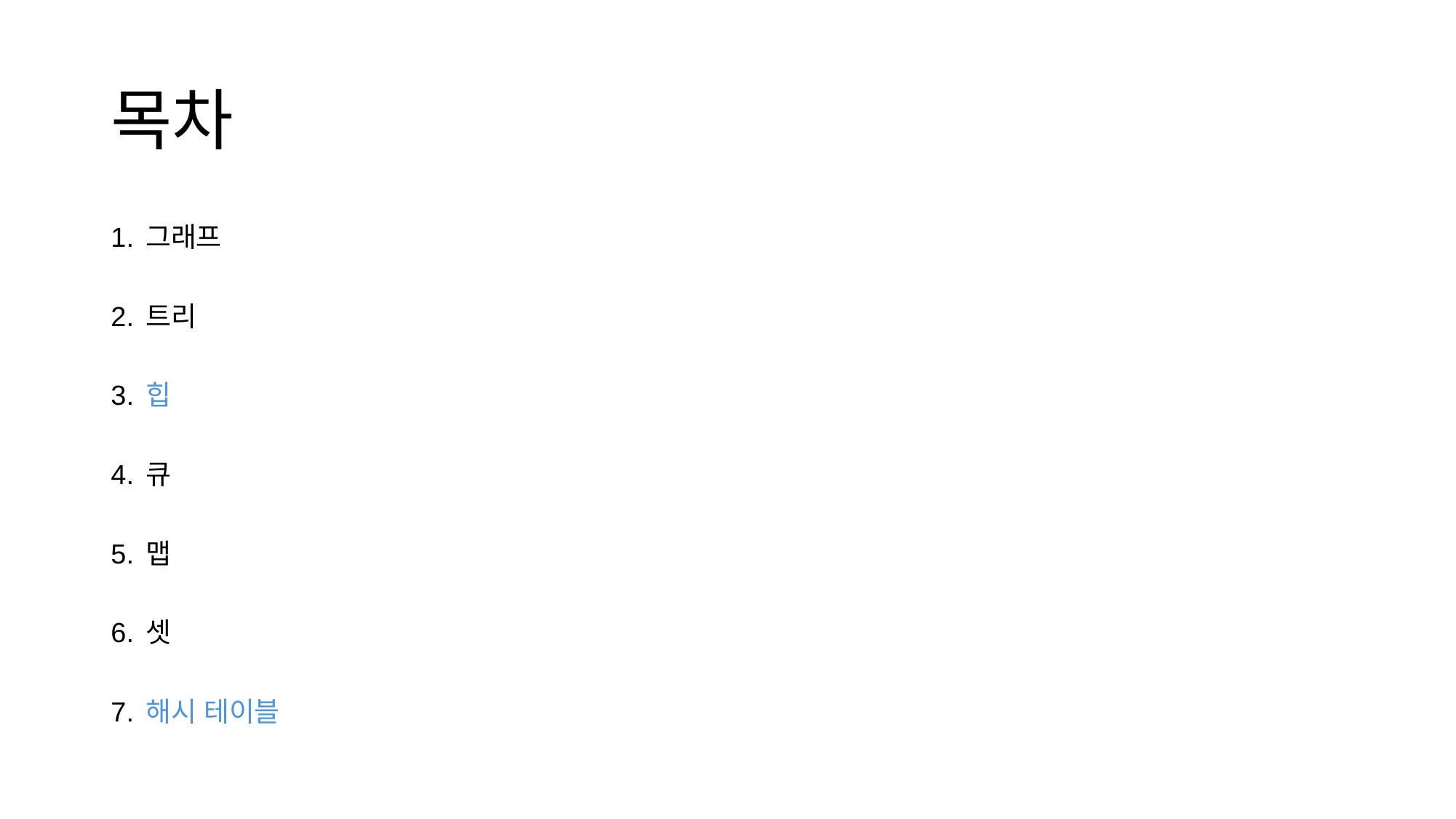

# 목차
1. 그래프

2. 트리

3. 힙

4. 큐

5. 맵

6. 셋

7. 해시 테이블